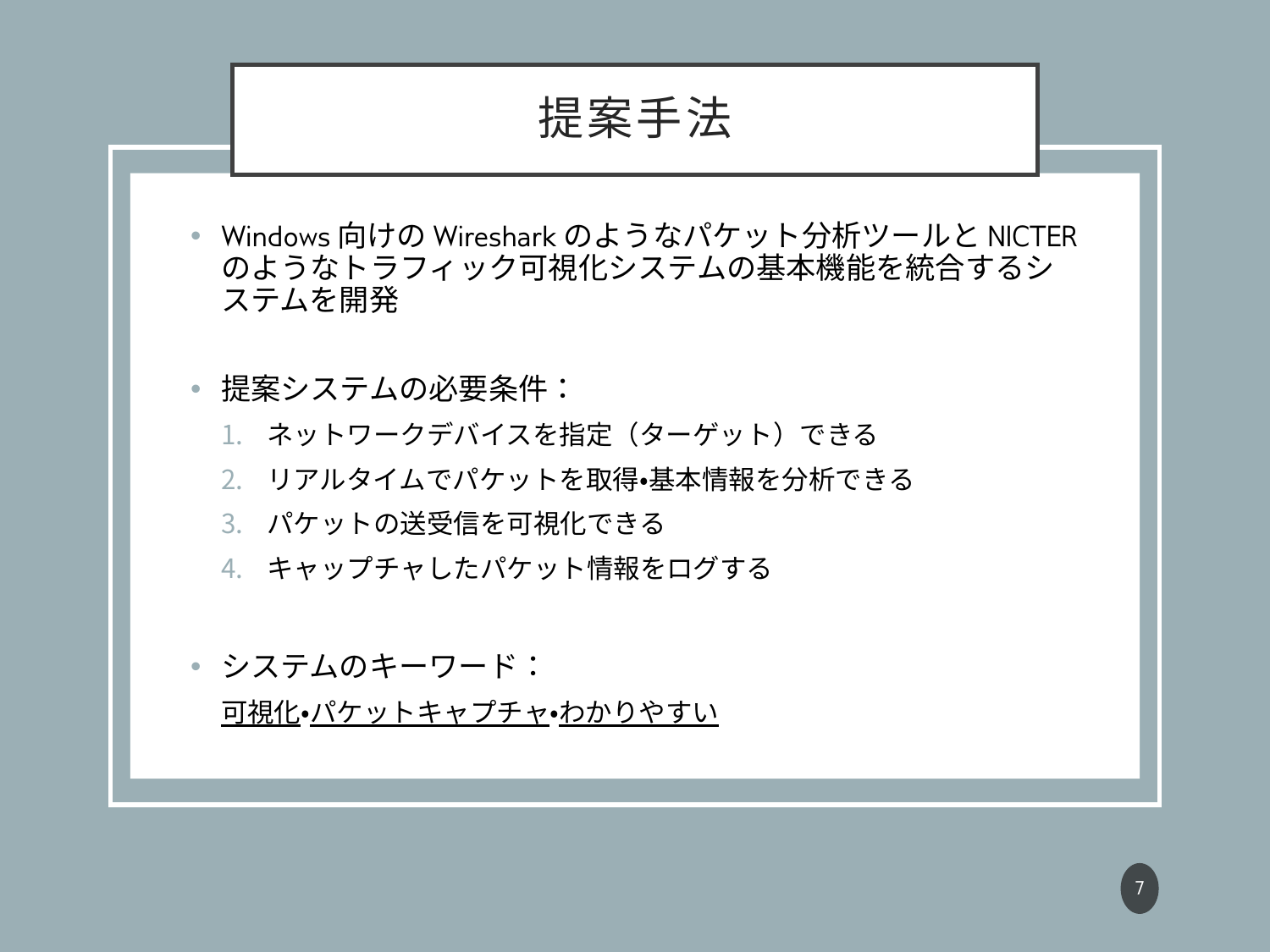

# 提案手法

Windows向けのWiresharkのようなパケット分析ツールとNICTERのようなトラフィック可視化システムの基本機能を統合するシステムを開発

提案システムの必要条件：
ネットワークデバイスを指定（ターゲット）できる
リアルタイムでパケットを取得・基本情報を分析できる
パケットの送受信を可視化できる
キャップチャしたパケット情報をログする

システムのキーワード：
可視化・パケットキャプチャ・わかりやすい

7